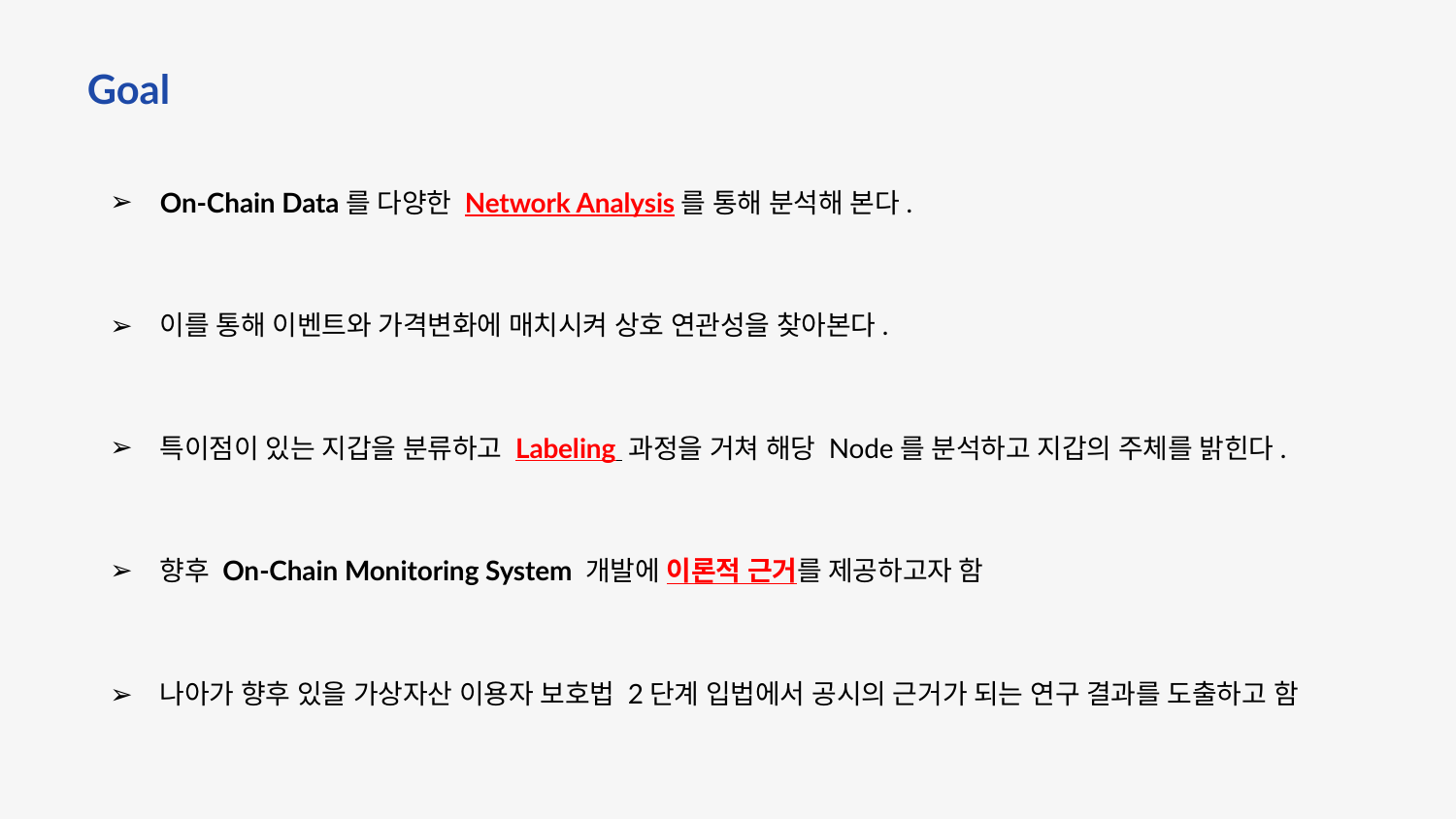

Goal
On-Chain Data를 다양한 Network Analysis를 통해 분석해 본다.

이를 통해 이벤트와 가격변화에 매치시켜 상호 연관성을 찾아본다.

특이점이 있는 지갑을 분류하고 Labeling 과정을 거쳐 해당 Node를 분석하고 지갑의 주체를 밝힌다.

향후 On-Chain Monitoring System 개발에 이론적 근거를 제공하고자 함

나아가 향후 있을 가상자산 이용자 보호법 2단계 입법에서 공시의 근거가 되는 연구 결과를 도출하고 함